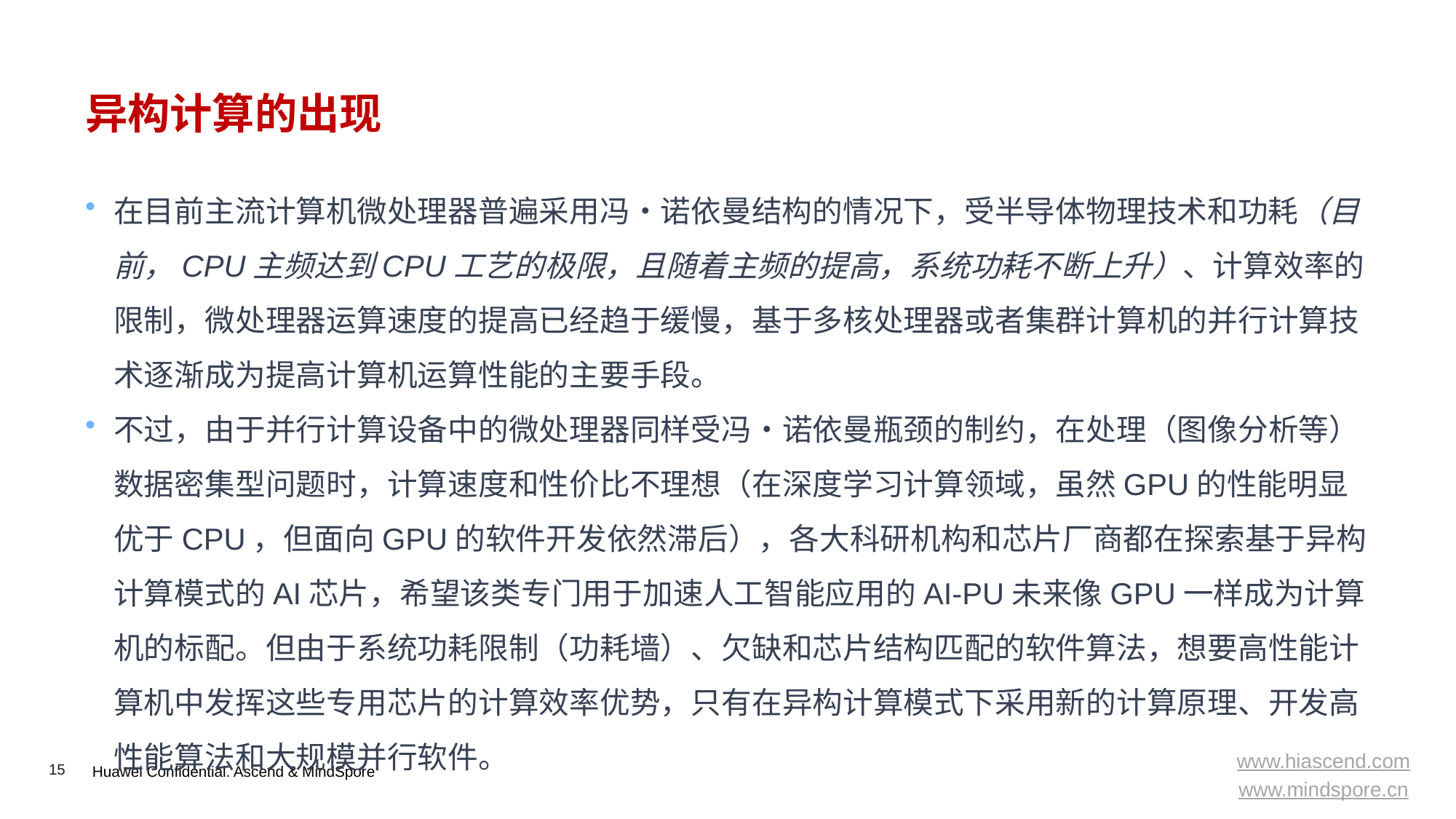

# 异构计算的出现
在目前主流计算机微处理器普遍采用冯•诺依曼结构的情况下，受半导体物理技术和功耗（目前，CPU主频达到CPU工艺的极限，且随着主频的提高，系统功耗不断上升）、计算效率的限制，微处理器运算速度的提高已经趋于缓慢，基于多核处理器或者集群计算机的并行计算技术逐渐成为提高计算机运算性能的主要手段。
不过，由于并行计算设备中的微处理器同样受冯•诺依曼瓶颈的制约，在处理（图像分析等）数据密集型问题时，计算速度和性价比不理想（在深度学习计算领域，虽然GPU的性能明显优于CPU，但面向GPU的软件开发依然滞后），各大科研机构和芯片厂商都在探索基于异构计算模式的AI芯片，希望该类专门用于加速人工智能应用的AI-PU未来像GPU一样成为计算机的标配。但由于系统功耗限制（功耗墙）、欠缺和芯片结构匹配的软件算法，想要高性能计算机中发挥这些专用芯片的计算效率优势，只有在异构计算模式下采用新的计算原理、开发高性能算法和大规模并行软件。